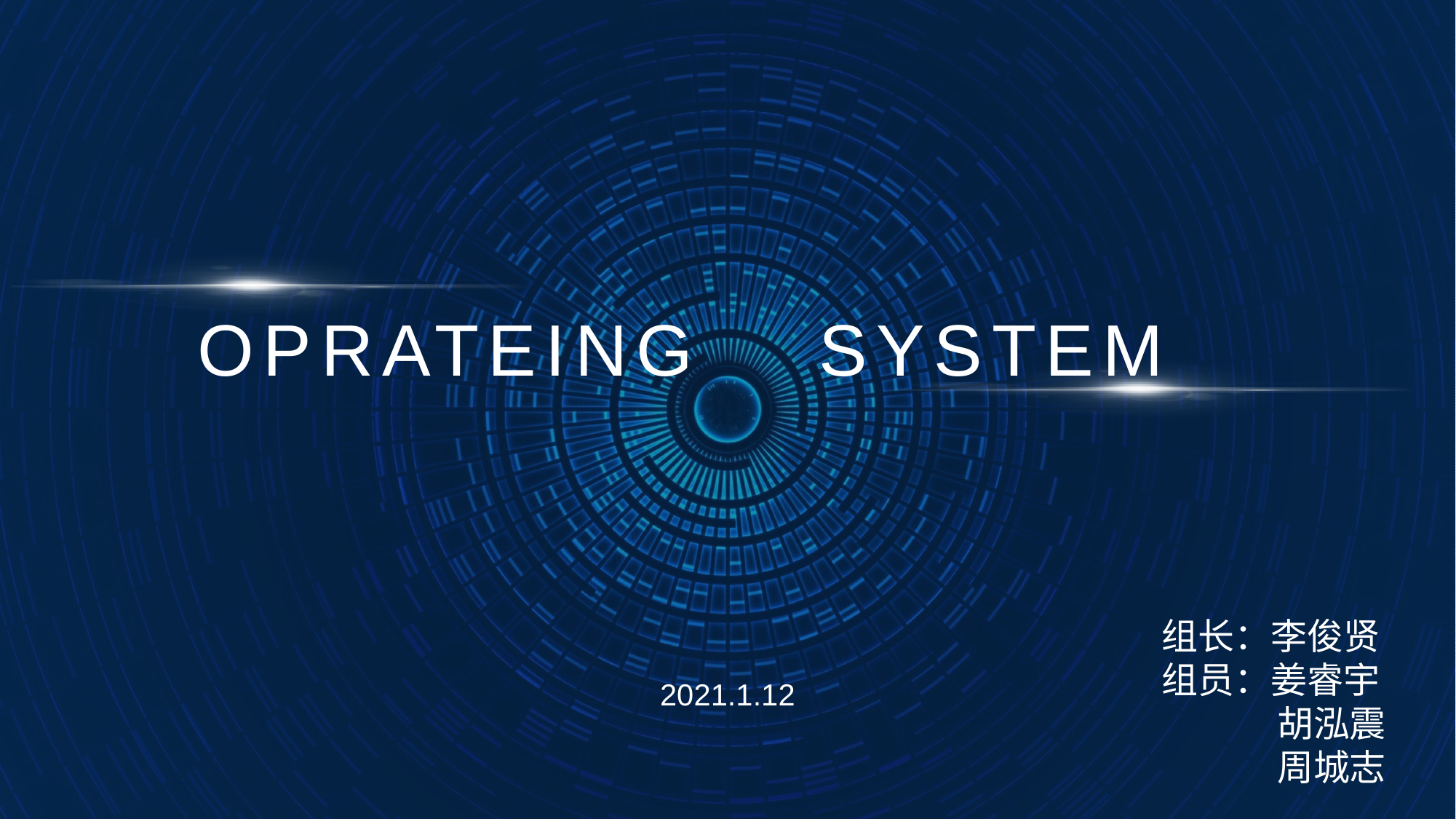

OPRATEING    SYSTEM
组长：李俊贤
组员：姜睿宇
             胡泓震
             周城志
2021.1.12